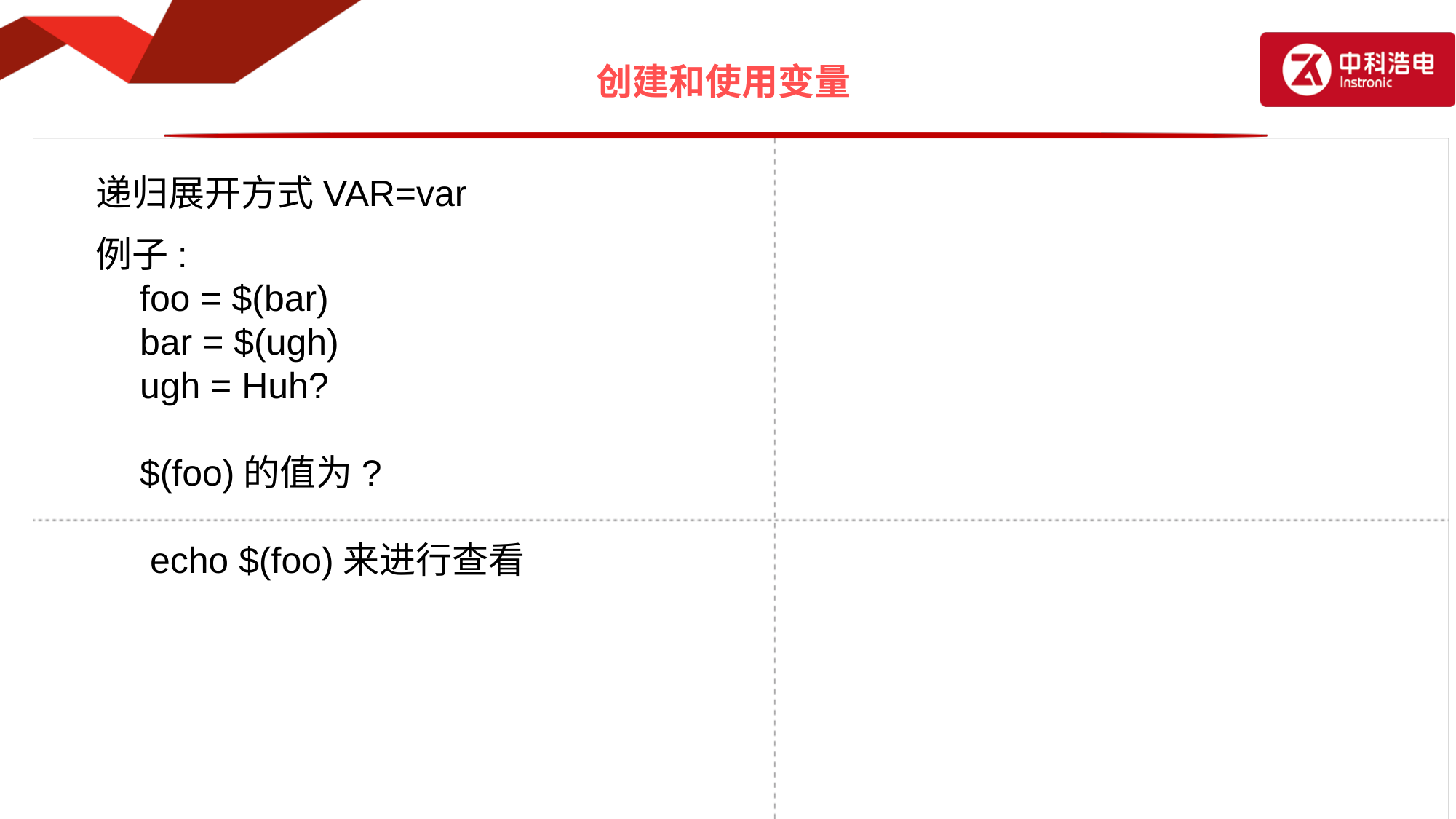

# 创建和使用变量
递归展开方式VAR=var
例子:
foo = $(bar)
bar = $(ugh)
ugh = Huh?

$(foo)的值为?

 echo $(foo)来进行查看